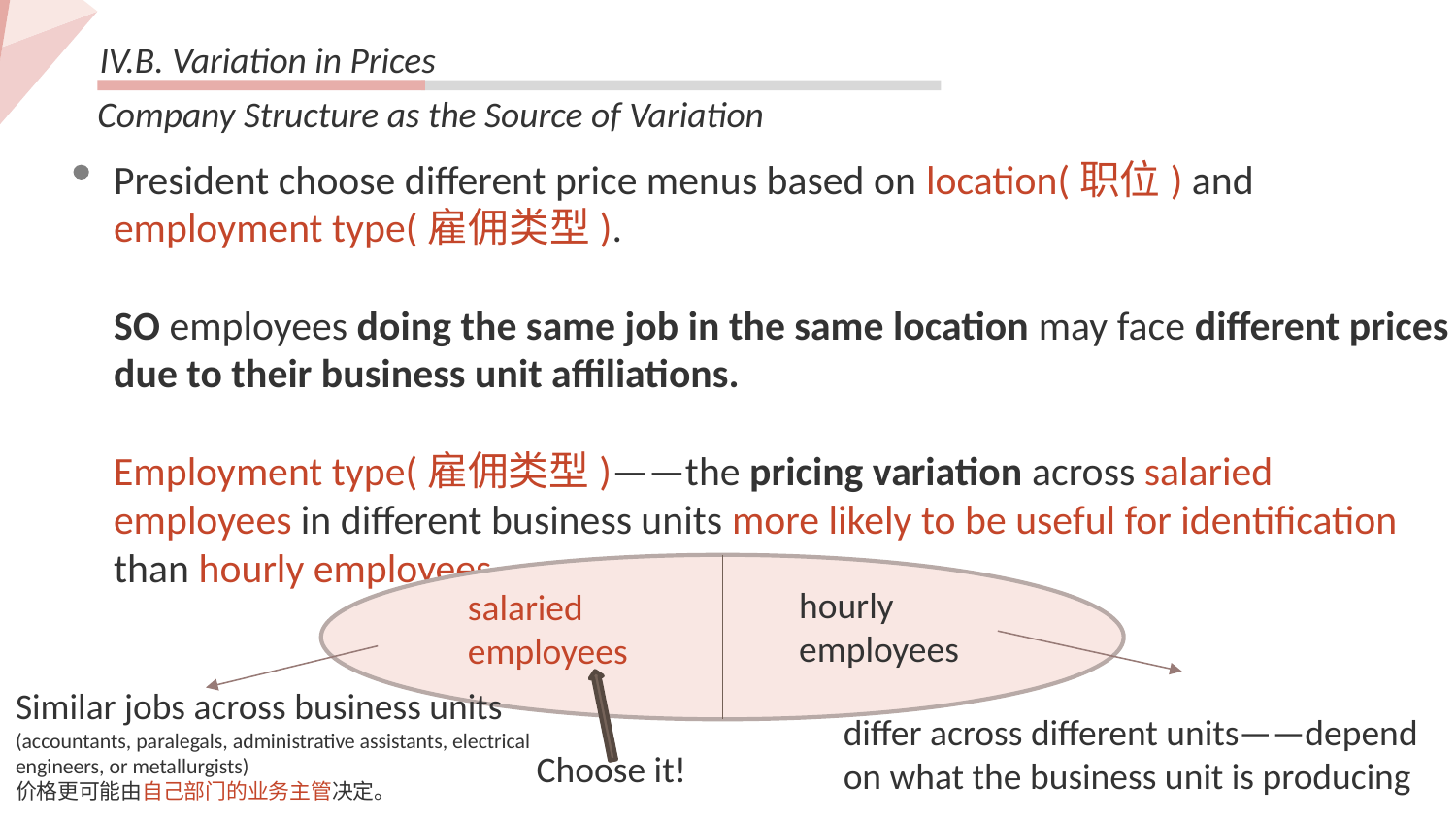

IV.B. Variation in Prices

Company Structure as the Source of Variation
President choose different price menus based on location(职位) and employment type(雇佣类型).

SO employees doing the same job in the same location may face different prices due to their business unit affiliations.

Employment type(雇佣类型)——the pricing variation across salaried employees in different business units more likely to be useful for identification than hourly employees.

TOPIC HEAER ONE
We have many PowerPoint templates that has bee specifically designed.

hourly employees
salaried employees
TOPIC HEADER TWO
We have many PowerPoint templates that has been specifically designed.

Choose it!

Similar jobs across business units
(accountants, paralegals, administrative assistants, electrical engineers, or metallurgists)
价格更可能由自己部门的业务主管决定。
differ across different units——depend on what the business unit is producing